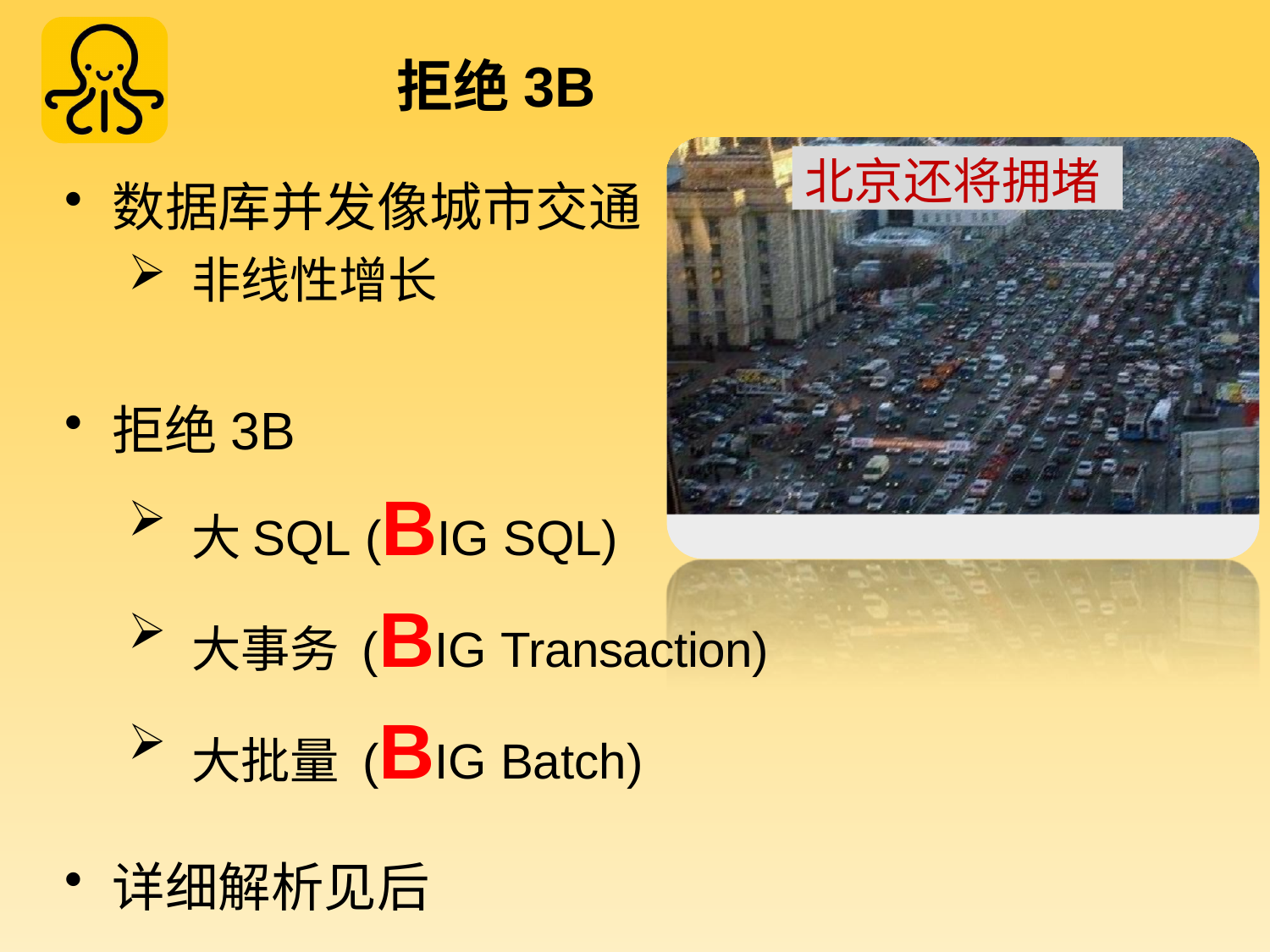

拒绝3B
数据库并发像城市交通
非线性增长

北京还将拥堵
拒绝3B
大SQL (BIG SQL)
大事务 (BIG Transaction)
大批量 (BIG Batch)
详细解析见后